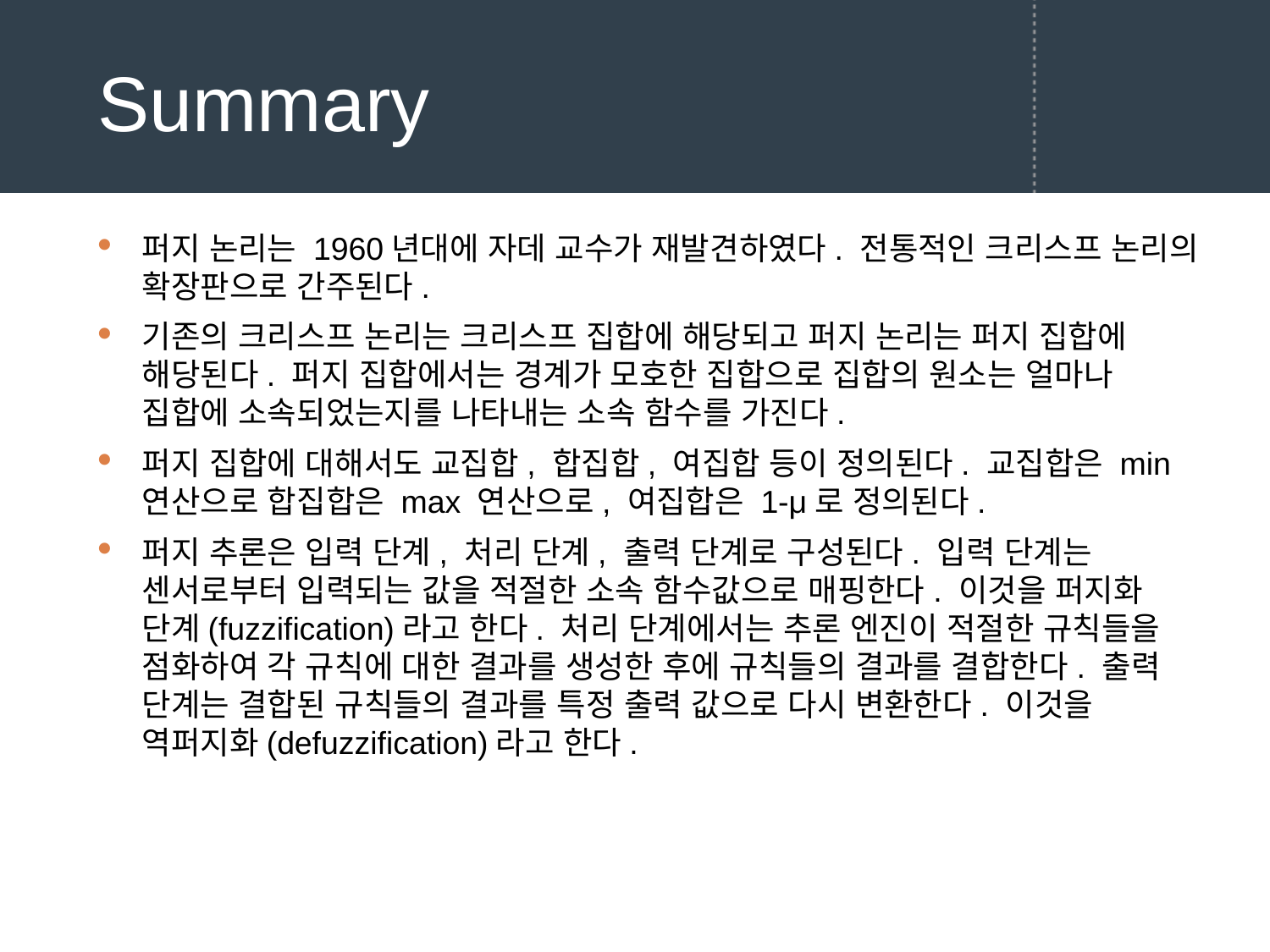

# Summary
퍼지 논리는 1960년대에 자데 교수가 재발견하였다. 전통적인 크리스프 논리의 확장판으로 간주된다.
기존의 크리스프 논리는 크리스프 집합에 해당되고 퍼지 논리는 퍼지 집합에 해당된다. 퍼지 집합에서는 경계가 모호한 집합으로 집합의 원소는 얼마나 집합에 소속되었는지를 나타내는 소속 함수를 가진다.
퍼지 집합에 대해서도 교집합, 합집합, 여집합 등이 정의된다. 교집합은 min 연산으로 합집합은 max 연산으로, 여집합은 1-μ로 정의된다.
퍼지 추론은 입력 단계, 처리 단계, 출력 단계로 구성된다. 입력 단계는 센서로부터 입력되는 값을 적절한 소속 함수값으로 매핑한다. 이것을 퍼지화 단계(fuzzification)라고 한다. 처리 단계에서는 추론 엔진이 적절한 규칙들을 점화하여 각 규칙에 대한 결과를 생성한 후에 규칙들의 결과를 결합한다. 출력 단계는 결합된 규칙들의 결과를 특정 출력 값으로 다시 변환한다. 이것을 역퍼지화(defuzzification)라고 한다.